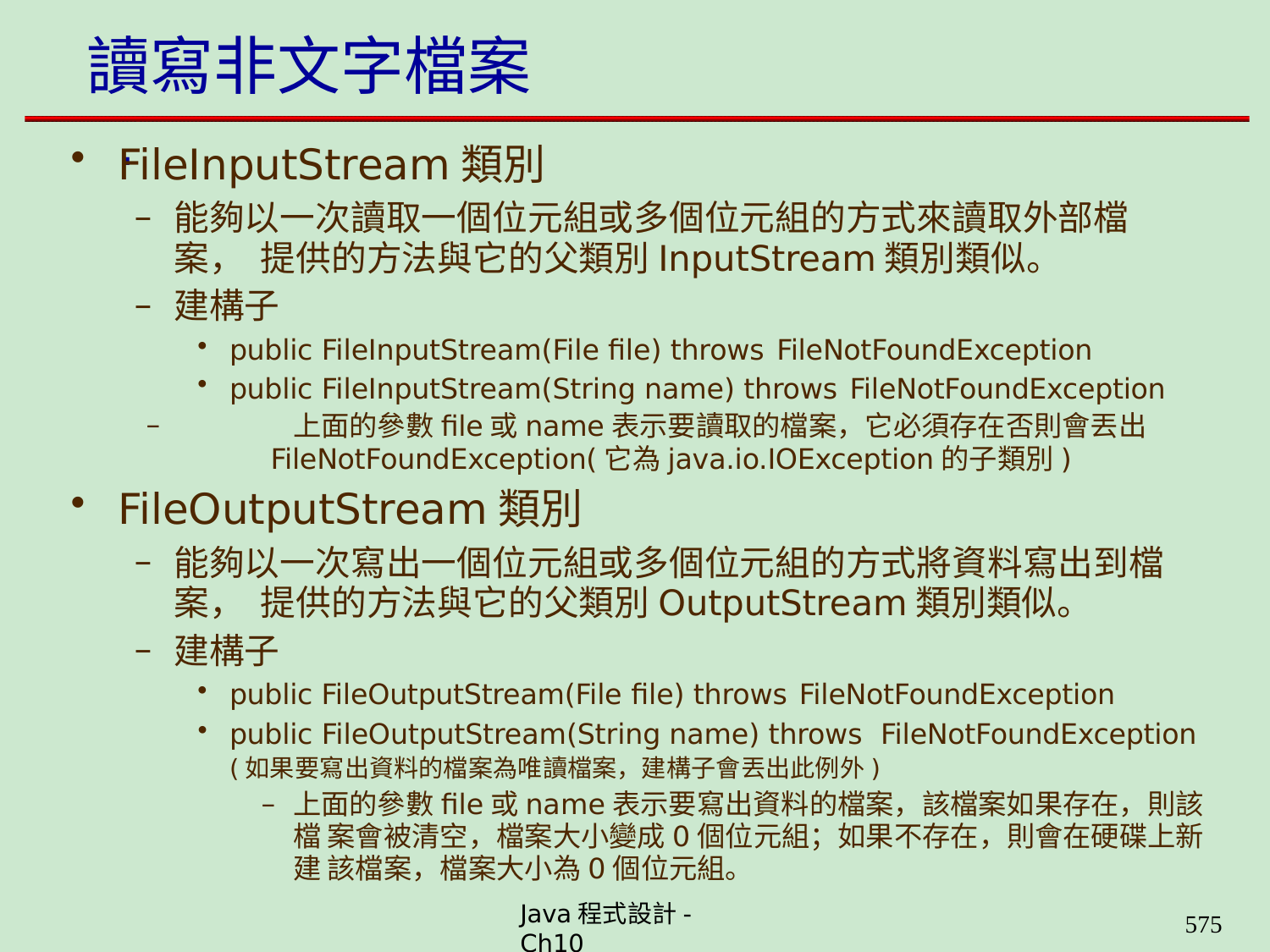

# 讀寫非文字檔案 .
FileInputStream類別
能夠以一次讀取一個位元組或多個位元組的方式來讀取外部檔案，  提供的方法與它的父類別InputStream類別類似。
建構子
public FileInputStream(File file) throws FileNotFoundException
public FileInputStream(String name) throws FileNotFoundException
上面的參數file或name表示要讀取的檔案，它必須存在否則會丟出
FileNotFoundException(它為java.io.IOException的子類別)
FileOutputStream類別
能夠以一次寫出一個位元組或多個位元組的方式將資料寫出到檔案，  提供的方法與它的父類別OutputStream類別類似。
建構子
public FileOutputStream(File file) throws FileNotFoundException
public FileOutputStream(String name) throws  FileNotFoundException (如果要寫出資料的檔案為唯讀檔案，建構子會丟出此例外)
上面的參數file或name表示要寫出資料的檔案，該檔案如果存在，則該檔 案會被清空，檔案大小變成0個位元組；如果不存在，則會在硬碟上新建 該檔案，檔案大小為0個位元組。
Java程式設計-Ch10
575